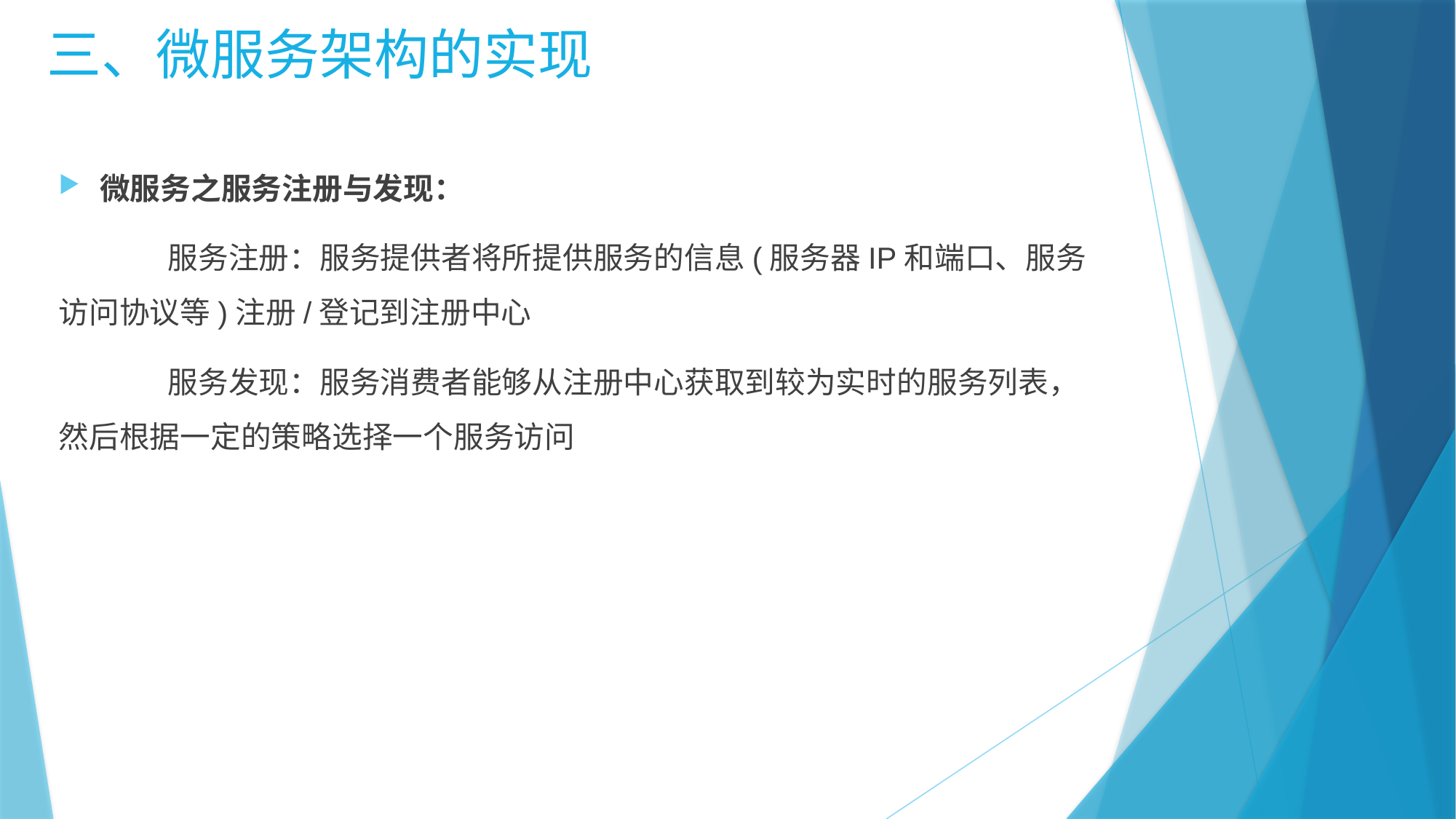

三、微服务架构的实现

微服务之服务注册与发现：
	服务注册：服务提供者将所提供服务的信息(服务器IP和端口、服务访问协议等)注册/登记到注册中心
	服务发现：服务消费者能够从注册中心获取到较为实时的服务列表，然后根据一定的策略选择一个服务访问